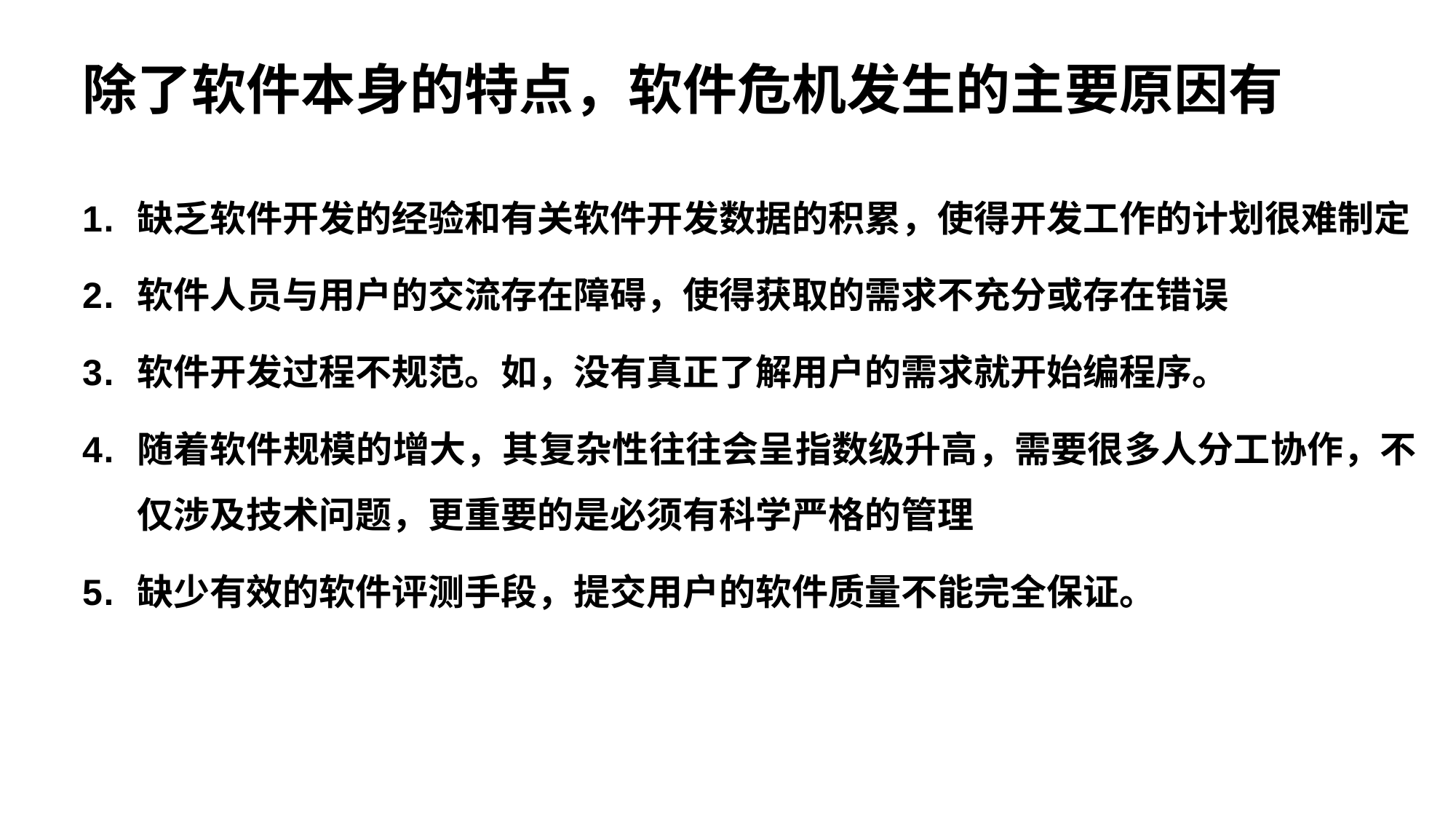

除了软件本身的特点，软件危机发生的主要原因有
缺乏软件开发的经验和有关软件开发数据的积累，使得开发工作的计划很难制定
软件人员与用户的交流存在障碍，使得获取的需求不充分或存在错误
软件开发过程不规范。如，没有真正了解用户的需求就开始编程序。
随着软件规模的增大，其复杂性往往会呈指数级升高，需要很多人分工协作，不仅涉及技术问题，更重要的是必须有科学严格的管理
缺少有效的软件评测手段，提交用户的软件质量不能完全保证。